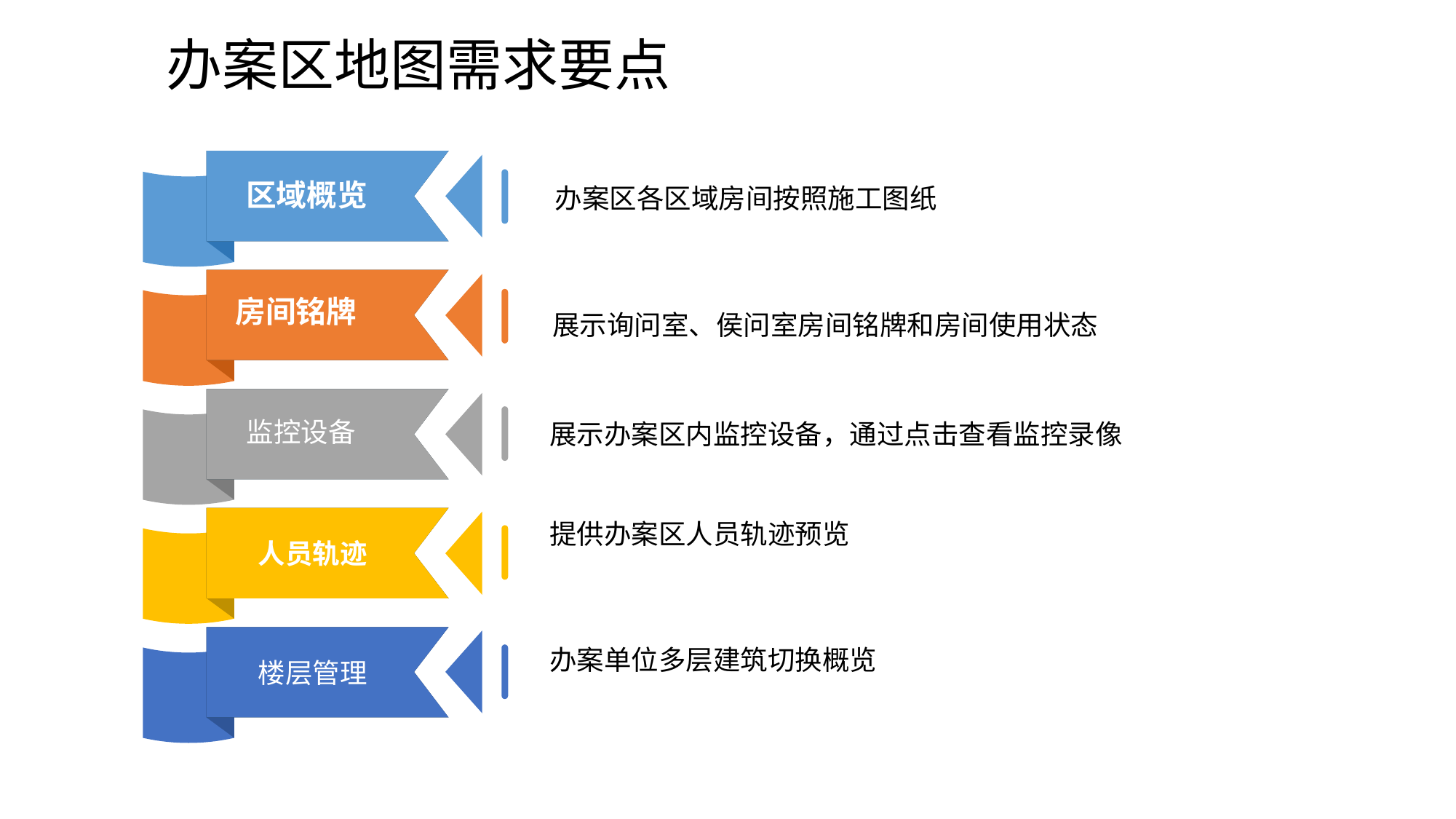

办案区地图需求要点

区域概览

OPTION 01
办案区各区域房间按照施工图纸

   房间铭牌

OPTION 01
展示询问室、侯问室房间铭牌和房间使用状态

监控设备
OPTION 01
展示办案区内监控设备，通过点击查看监控录像

提供办案区人员轨迹预览

OPTION 01
人员轨迹

办案单位多层建筑切换概览

OPTION 01
楼层管理